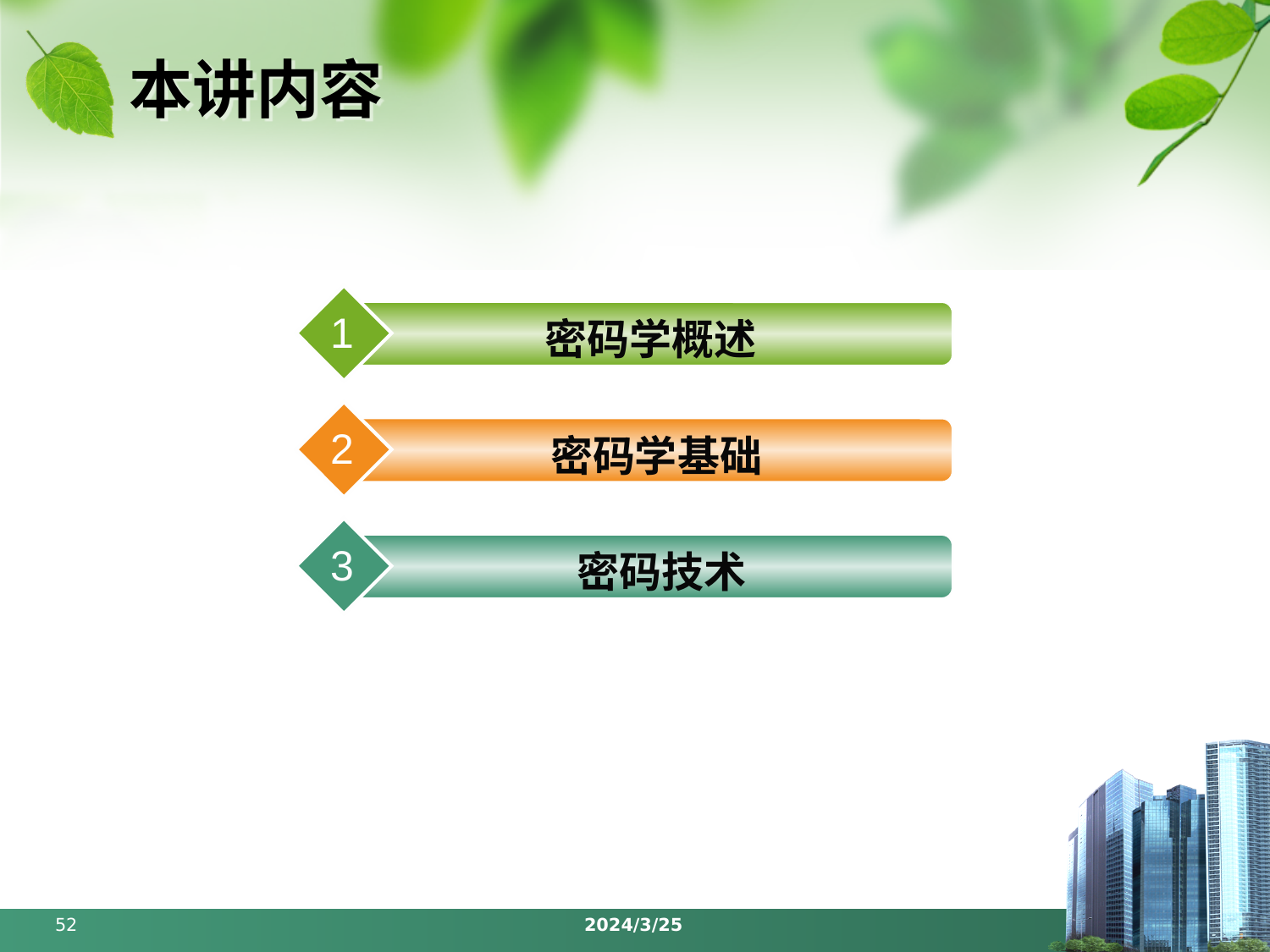

# 本讲内容

1

密码学概述

2

密码学基础

3

密码技术
52
2024/3/25